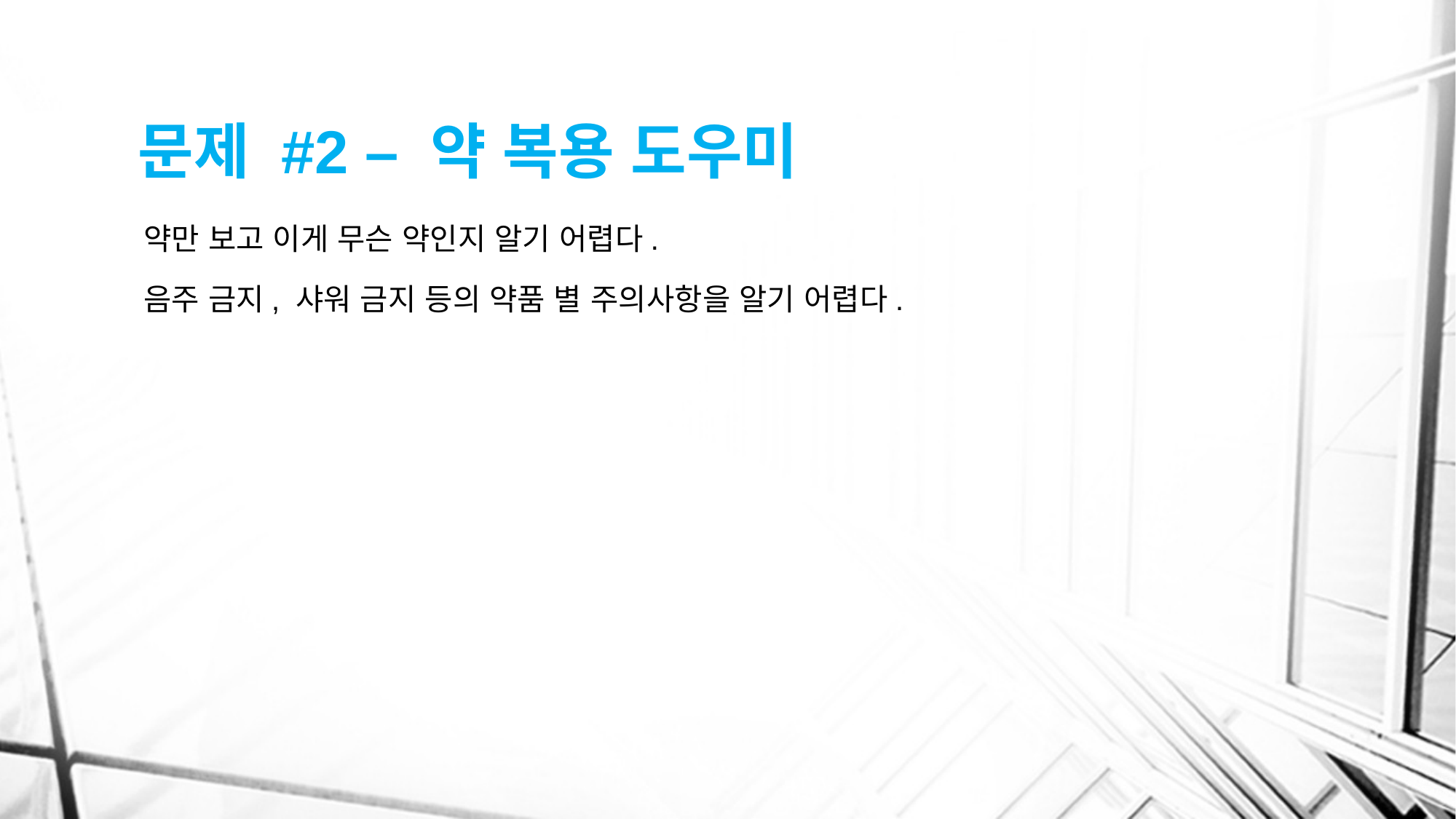

# 문제 #2 – 약 복용 도우미
약만 보고 이게 무슨 약인지 알기 어렵다.
음주 금지, 샤워 금지 등의 약품 별 주의사항을 알기 어렵다.